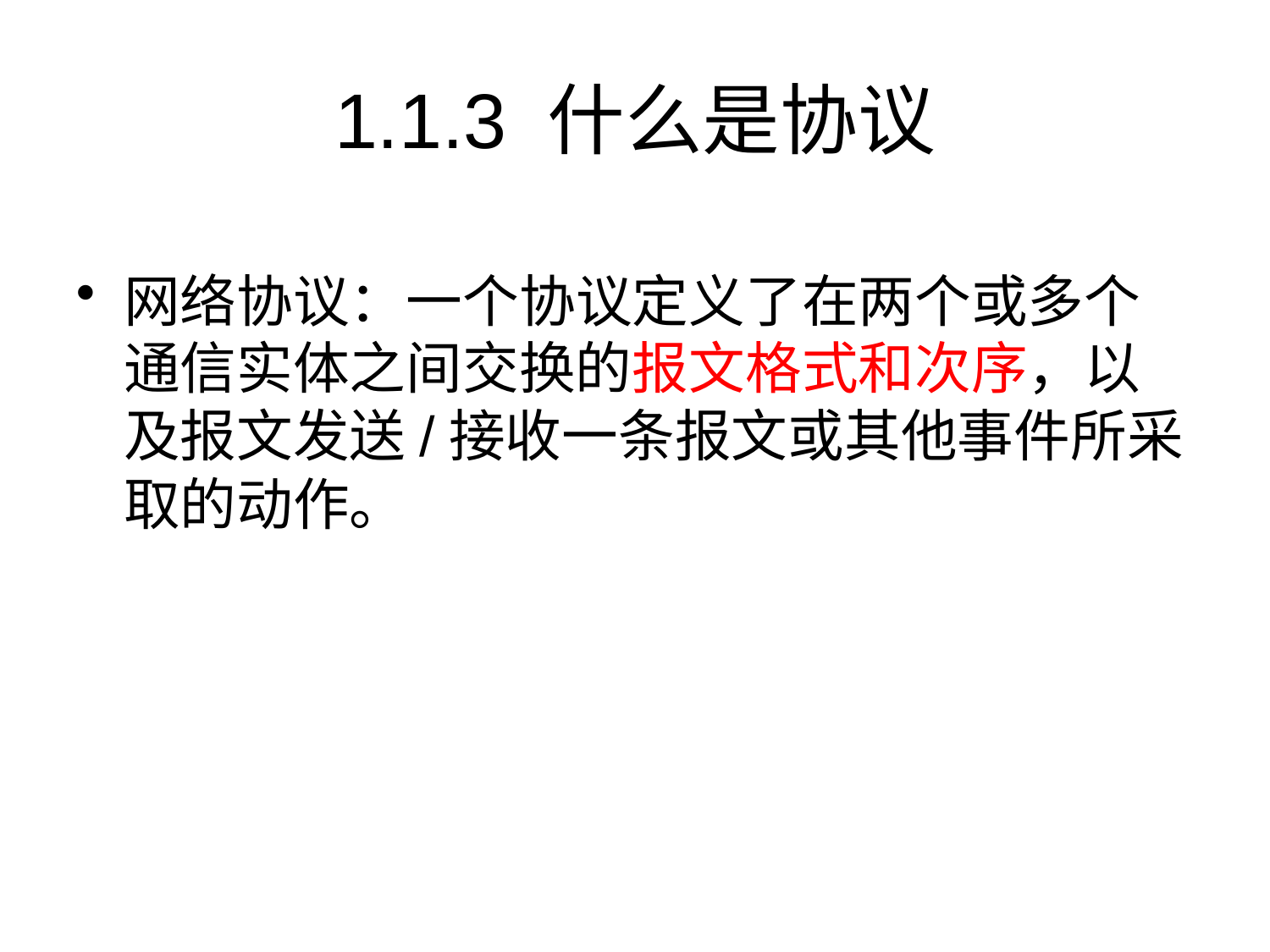

# 1.1.3 什么是协议

网络协议：一个协议定义了在两个或多个通信实体之间交换的报文格式和次序，以及报文发送/接收一条报文或其他事件所采取的动作。